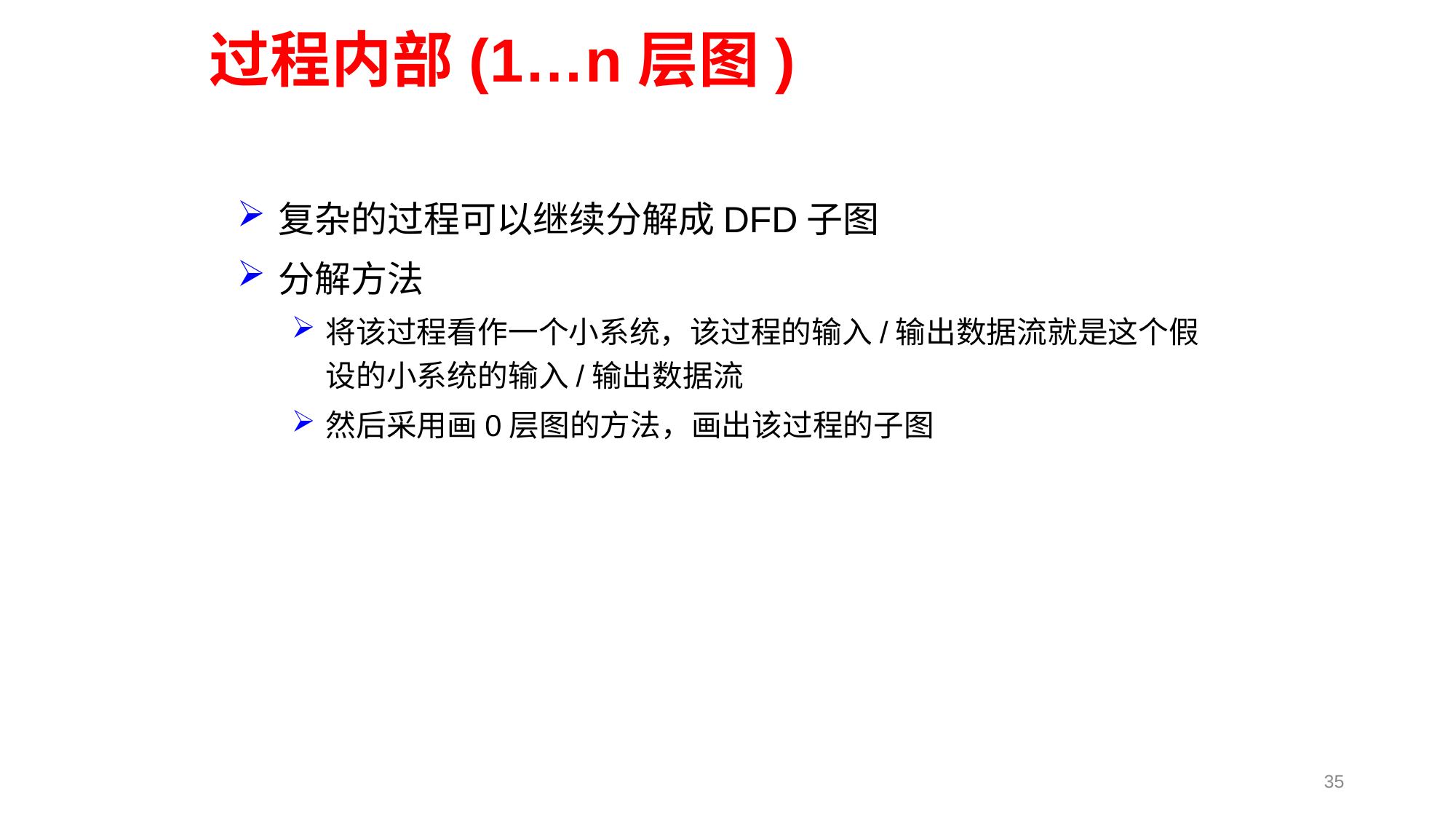

过程内部(1…n层图)
复杂的过程可以继续分解成DFD子图
分解方法
将该过程看作一个小系统，该过程的输入/输出数据流就是这个假设的小系统的输入/输出数据流
然后采用画0层图的方法，画出该过程的子图
35